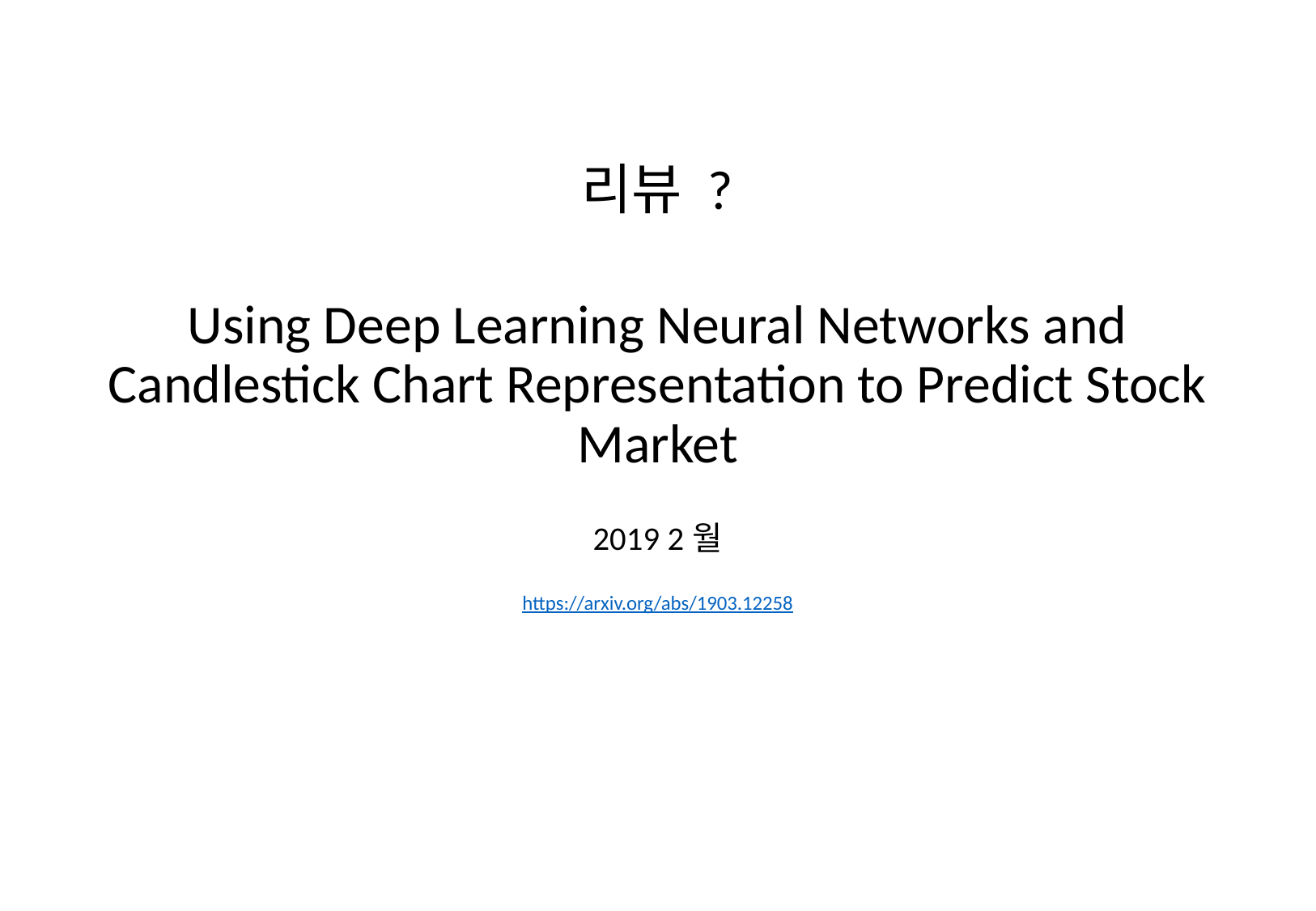

리뷰 ?
# Using Deep Learning Neural Networks and Candlestick Chart Representation to Predict Stock Market

2019 2월

https://arxiv.org/abs/1903.12258